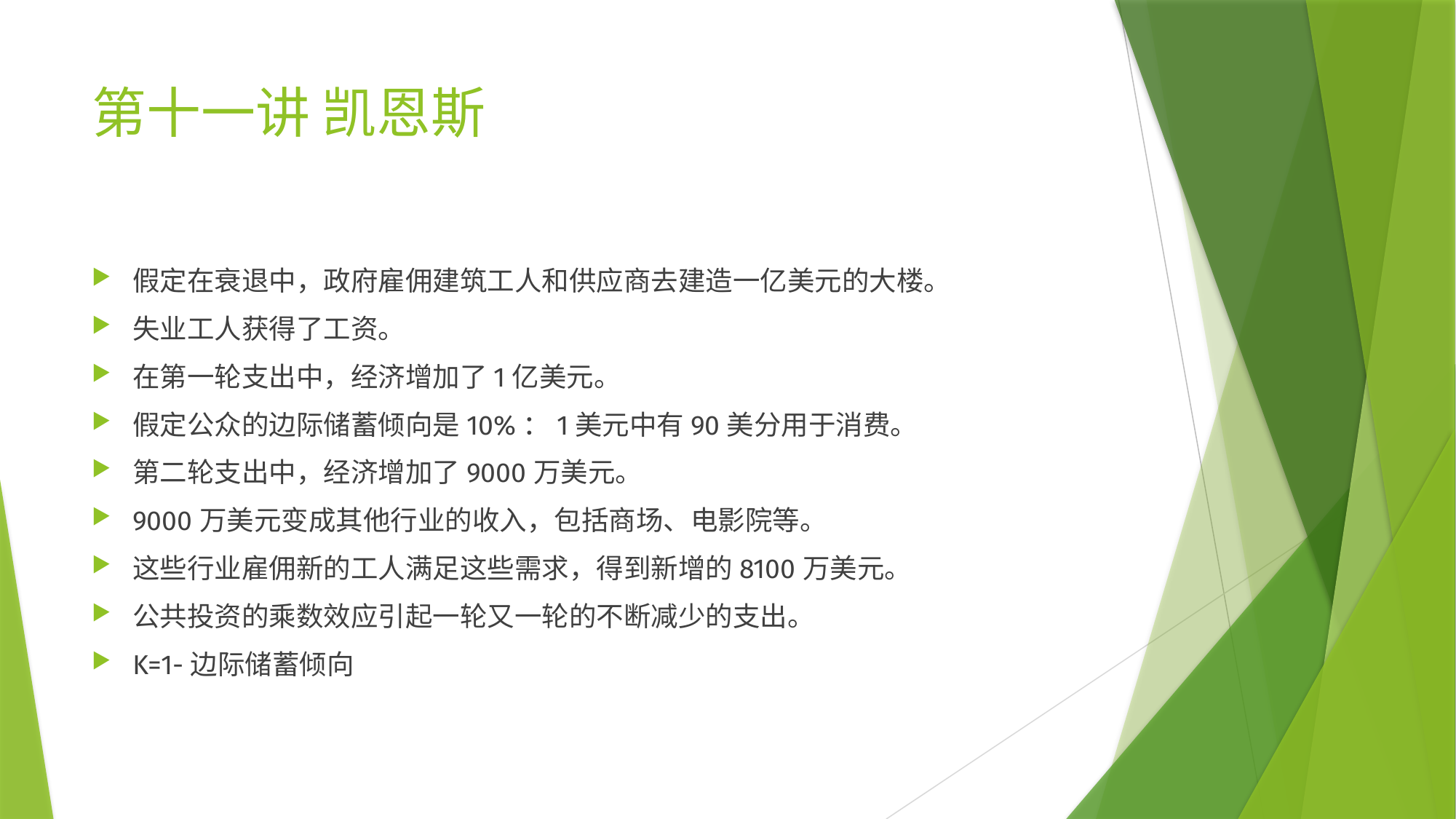

# 第十一讲 凯恩斯
假定在衰退中，政府雇佣建筑工人和供应商去建造一亿美元的大楼。
失业工人获得了工资。
在第一轮支出中，经济增加了1亿美元。
假定公众的边际储蓄倾向是10%：1美元中有90美分用于消费。
第二轮支出中，经济增加了9000万美元。
9000万美元变成其他行业的收入，包括商场、电影院等。
这些行业雇佣新的工人满足这些需求，得到新增的8100万美元。
公共投资的乘数效应引起一轮又一轮的不断减少的支出。
K=1-边际储蓄倾向